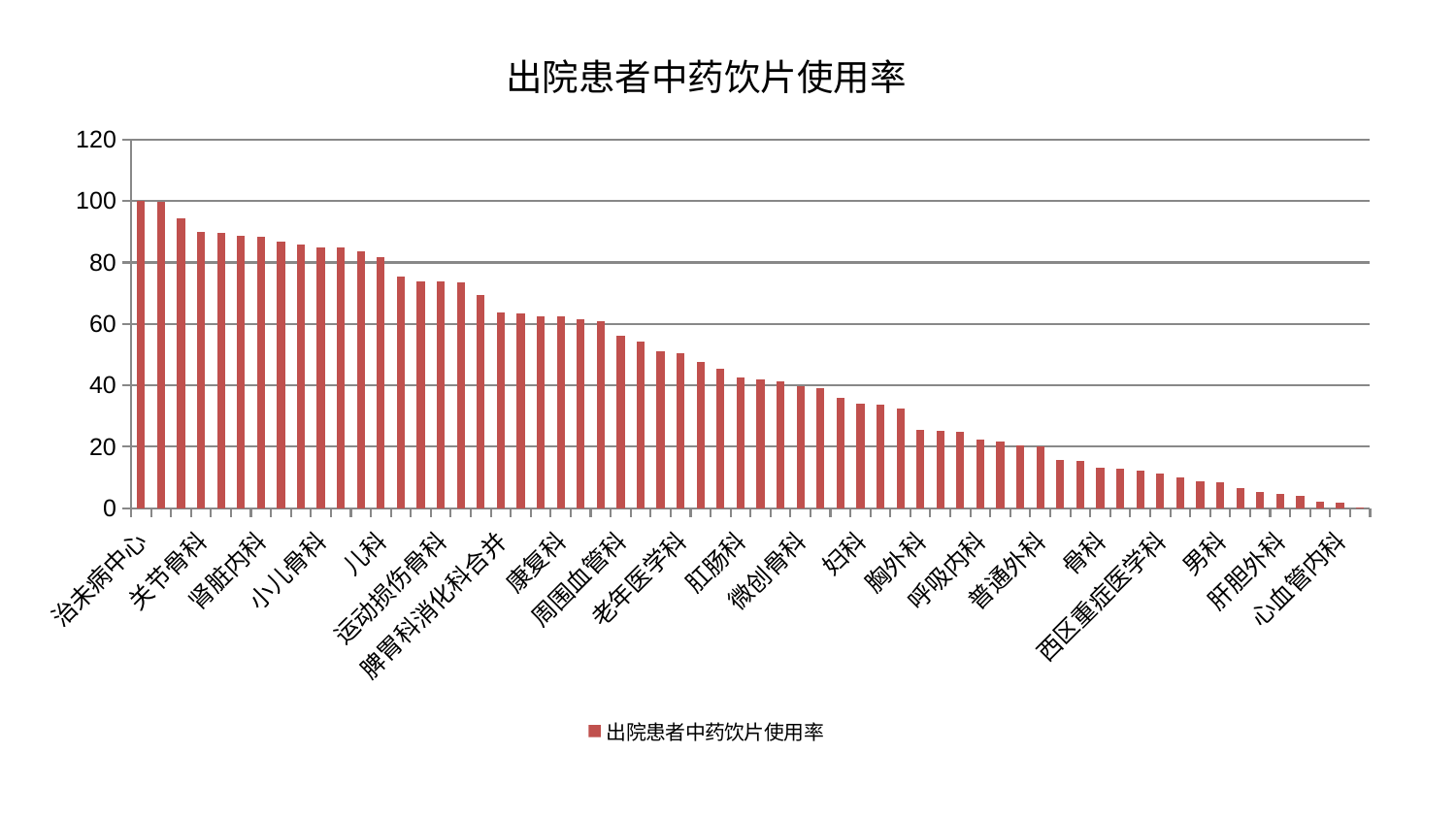

### Chart: 出院患者中药饮片使用率

| Category | 出院患者中药饮片使用率 |
|---|---|
| 治未病中心 | 99.99999999999999 |
| 身心医学科 | 99.6743563884394 |
| 乳腺甲状腺外科 | 94.31082397206222 |
| 关节骨科 | 89.87379544227123 |
| 东区肾病科 | 89.65974560274293 |
| 美容皮肤科 | 88.64552449020792 |
| 肾脏内科 | 88.44417060586984 |
| 中医外治中心 | 86.6907380756889 |
| 脑病二科 | 85.91403093698365 |
| 小儿骨科 | 85.01265721907438 |
| 皮肤科 | 84.82702853663342 |
| 肾病科 | 83.60382178111406 |
| 儿科 | 81.8834108045144 |
| 显微骨科 | 75.49950721975013 |
| 脑病三科 | 73.83365051495026 |
| 运动损伤骨科 | 73.80218438971872 |
| 东区重症医学科 | 73.63604667214697 |
| 心病一科 | 69.32742148770615 |
| 脾胃科消化科合并 | 63.76460832559489 |
| 神经外科 | 63.291338127583806 |
| 小儿推拿科 | 62.59481941851184 |
| 康复科 | 62.55047751128769 |
| 口腔科 | 61.56246259997062 |
| 重症医学科 | 60.977624049670446 |
| 周围血管科 | 56.31812549875862 |
| 心病二科 | 54.24431306235231 |
| 消化内科 | 50.975516749936745 |
| 老年医学科 | 50.47487688767499 |
| 风湿病科 | 47.71238200509243 |
| 心病三科 | 45.45194362829362 |
| 肛肠科 | 42.67304370166576 |
| 妇科妇二科合并 | 41.921777531293195 |
| 脊柱骨科 | 41.23232089158438 |
| 微创骨科 | 39.702604397633635 |
| 神经内科 | 39.248411632097365 |
| 产科 | 36.08565661322121 |
| 妇科 | 34.08988575038408 |
| 中医经典科 | 33.73779399591857 |
| 针灸科 | 32.508776266359774 |
| 胸外科 | 25.671163278607242 |
| 内分泌科 | 25.12691939592024 |
| 妇二科 | 24.81023990680113 |
| 呼吸内科 | 22.242112828882046 |
| 脾胃病科 | 21.60257916836531 |
| 创伤骨科 | 20.3488385904654 |
| 普通外科 | 20.22067191500163 |
| 血液科 | 15.72452096051742 |
| 泌尿外科 | 15.572922563725736 |
| 骨科 | 13.307932435735164 |
| 推拿科 | 12.732371226636397 |
| 脑病一科 | 12.380189294088831 |
| 西区重症医学科 | 11.287530684438316 |
| 心病四科 | 10.090983814125778 |
| 综合内科 | 8.649620328150814 |
| 男科 | 8.347902033532439 |
| 眼科 | 6.58557741976492 |
| 肿瘤内科 | 5.408158127652901 |
| 肝胆外科 | 4.564608545949628 |
| 肝病科 | 4.045104616842874 |
| 医院 | 2.033783135326354 |
| 心血管内科 | 1.8390656215075736 |
| 耳鼻喉科 | 0.3395530133826644 |
221